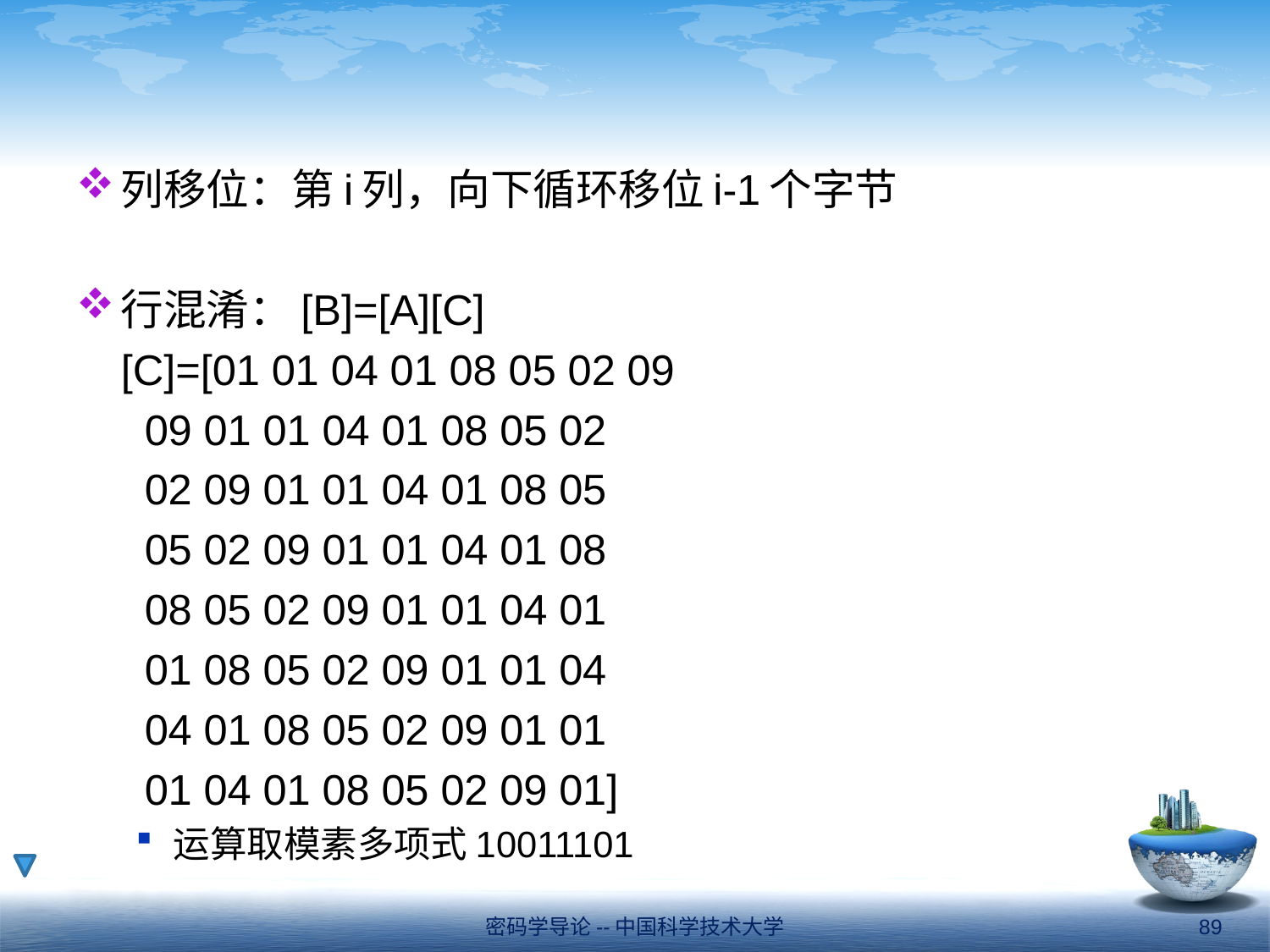

#
列移位：第i列，向下循环移位i-1个字节

行混淆：[B]=[A][C]
	[C]=[01 01 04 01 08 05 02 09
		  09 01 01 04 01 08 05 02
		  02 09 01 01 04 01 08 05
		  05 02 09 01 01 04 01 08
		  08 05 02 09 01 01 04 01
		  01 08 05 02 09 01 01 04
		  04 01 08 05 02 09 01 01
		  01 04 01 08 05 02 09 01]
运算取模素多项式10011101

密码学导论--中国科学技术大学
89